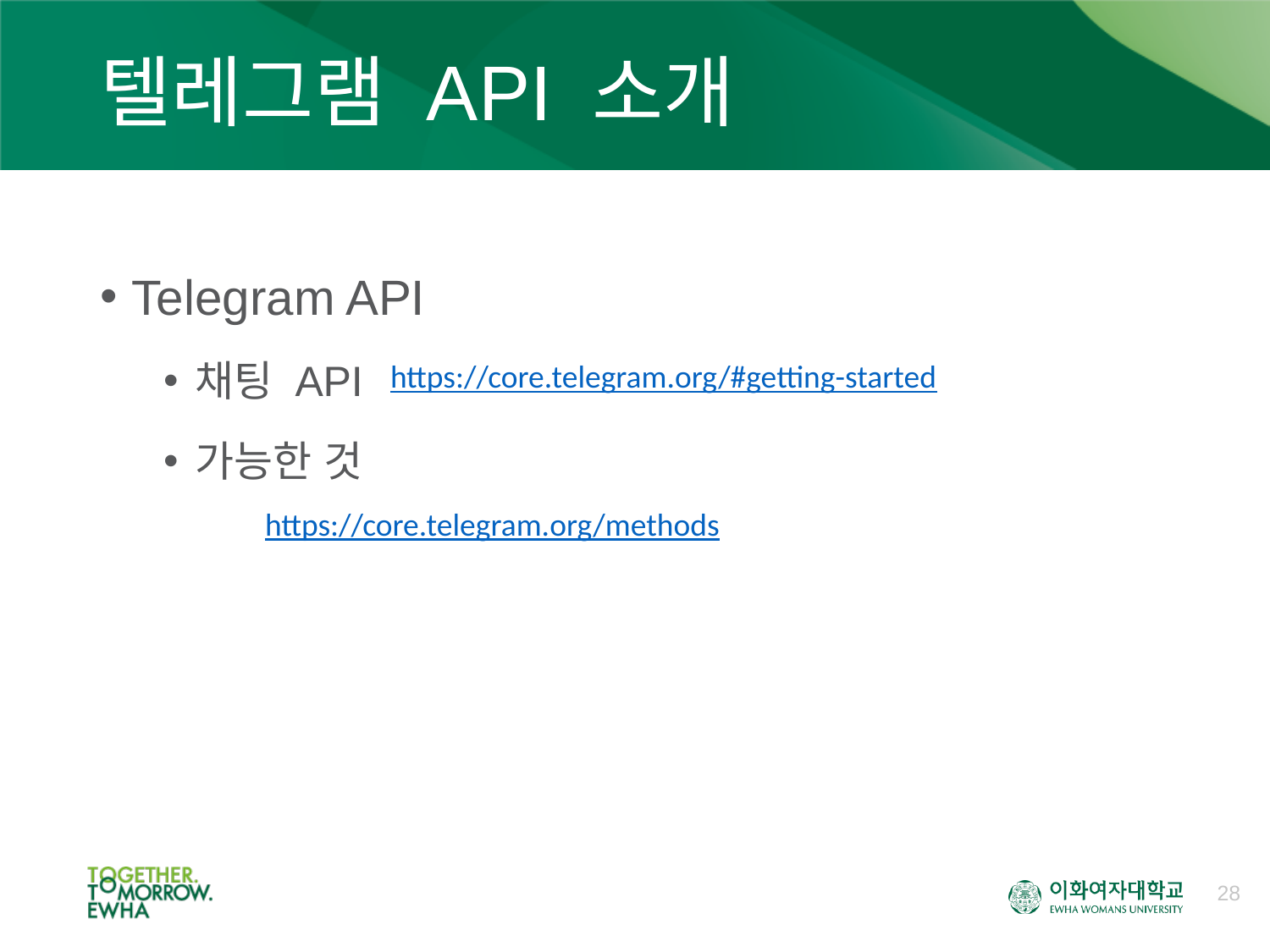

# 텔레그램 API 소개
Telegram API
채팅 API
가능한 것
https://core.telegram.org/#getting-started
https://core.telegram.org/methods
28